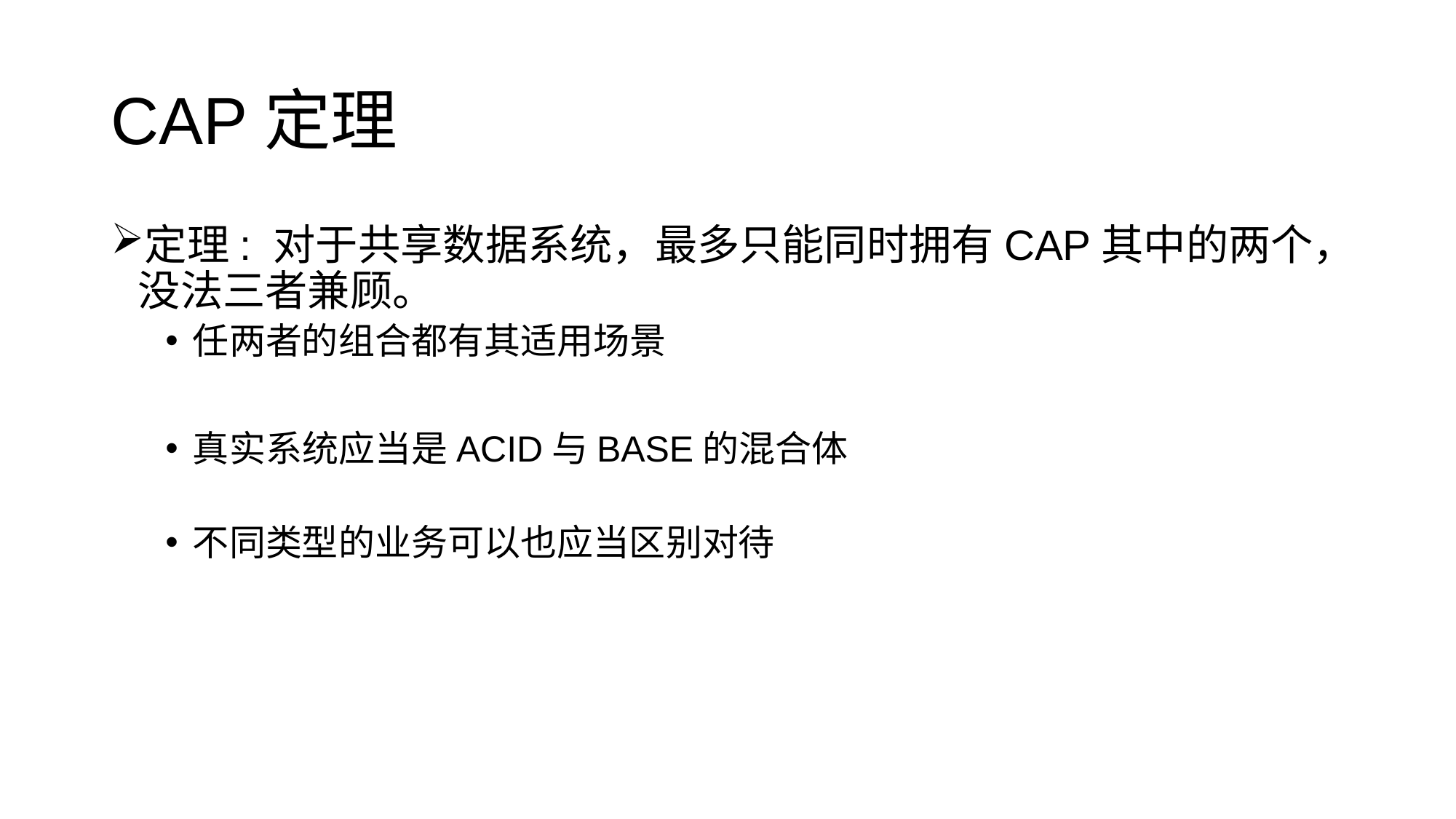

# CAP定理
定理: 对于共享数据系统，最多只能同时拥有CAP其中的两个，没法三者兼顾。
任两者的组合都有其适用场景

真实系统应当是ACID与BASE的混合体

不同类型的业务可以也应当区别对待